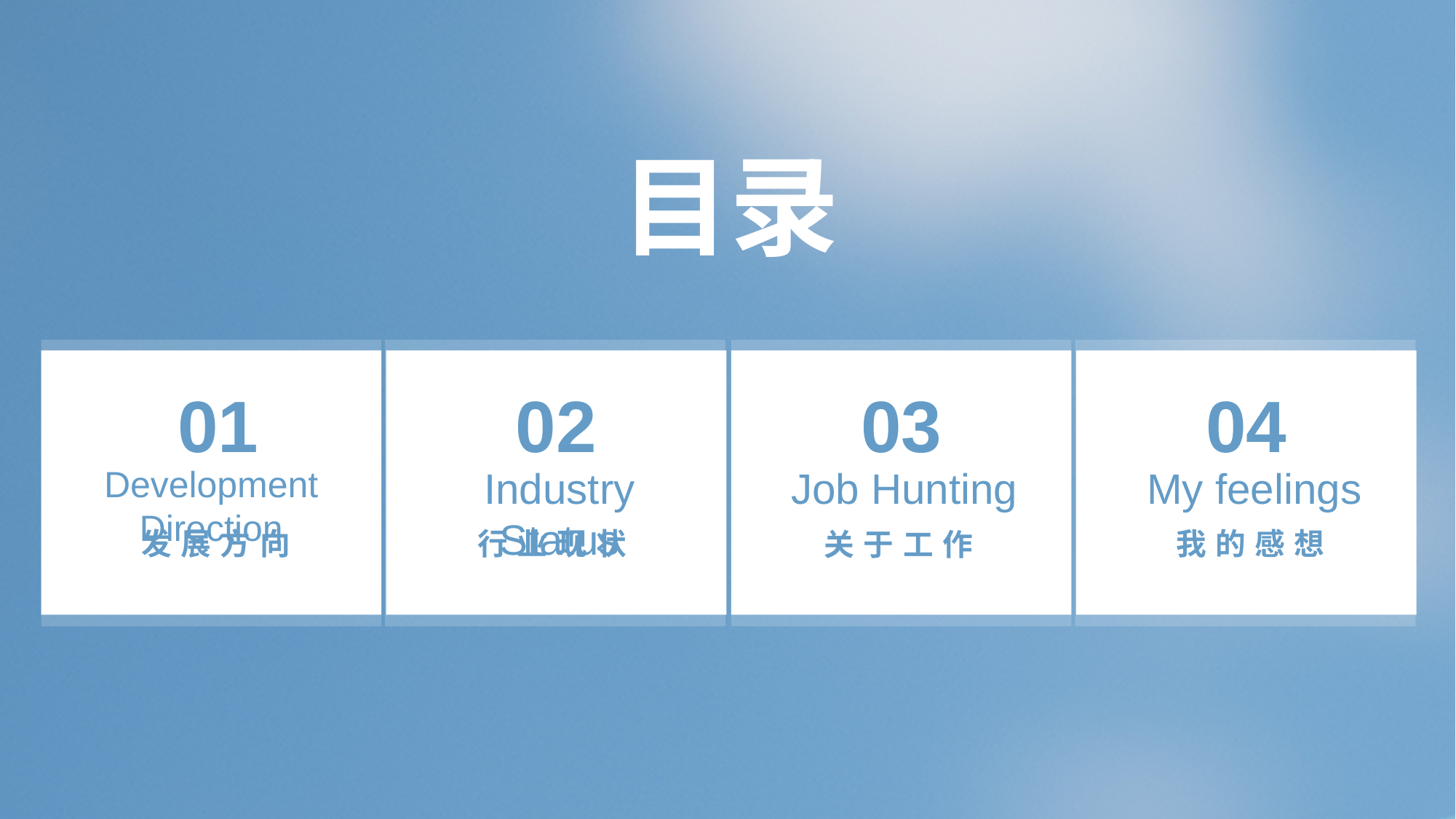

目录

01
02
03
04
Development Direction

Industry Status
 Job Hunting
My feelings
发展方向
行业现状
我的感想
关于工作